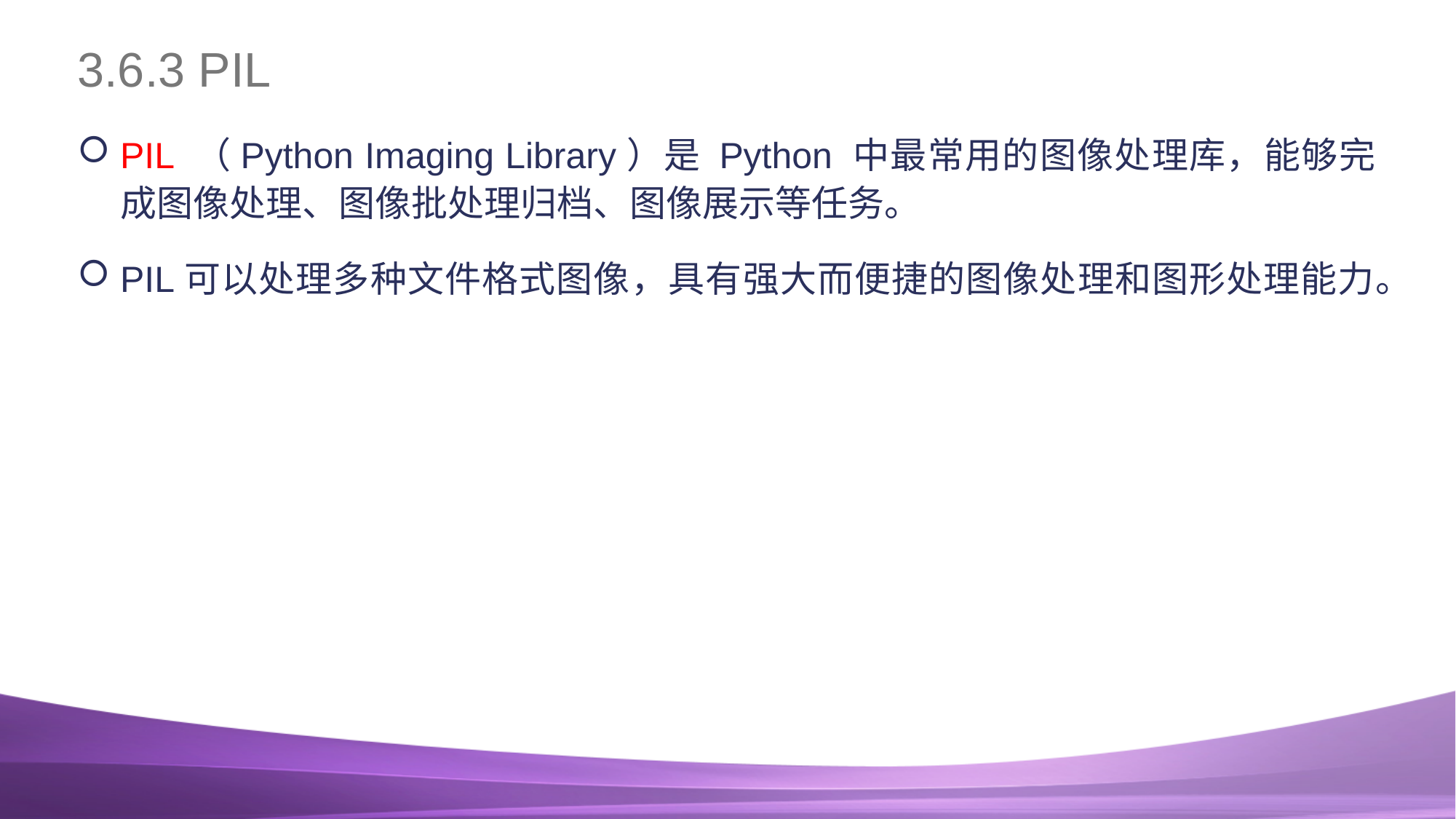

# 3.6.3 PIL
PIL （Python Imaging Library）是 Python 中最常用的图像处理库，能够完成图像处理、图像批处理归档、图像展示等任务。
PIL可以处理多种文件格式图像，具有强大而便捷的图像处理和图形处理能力。